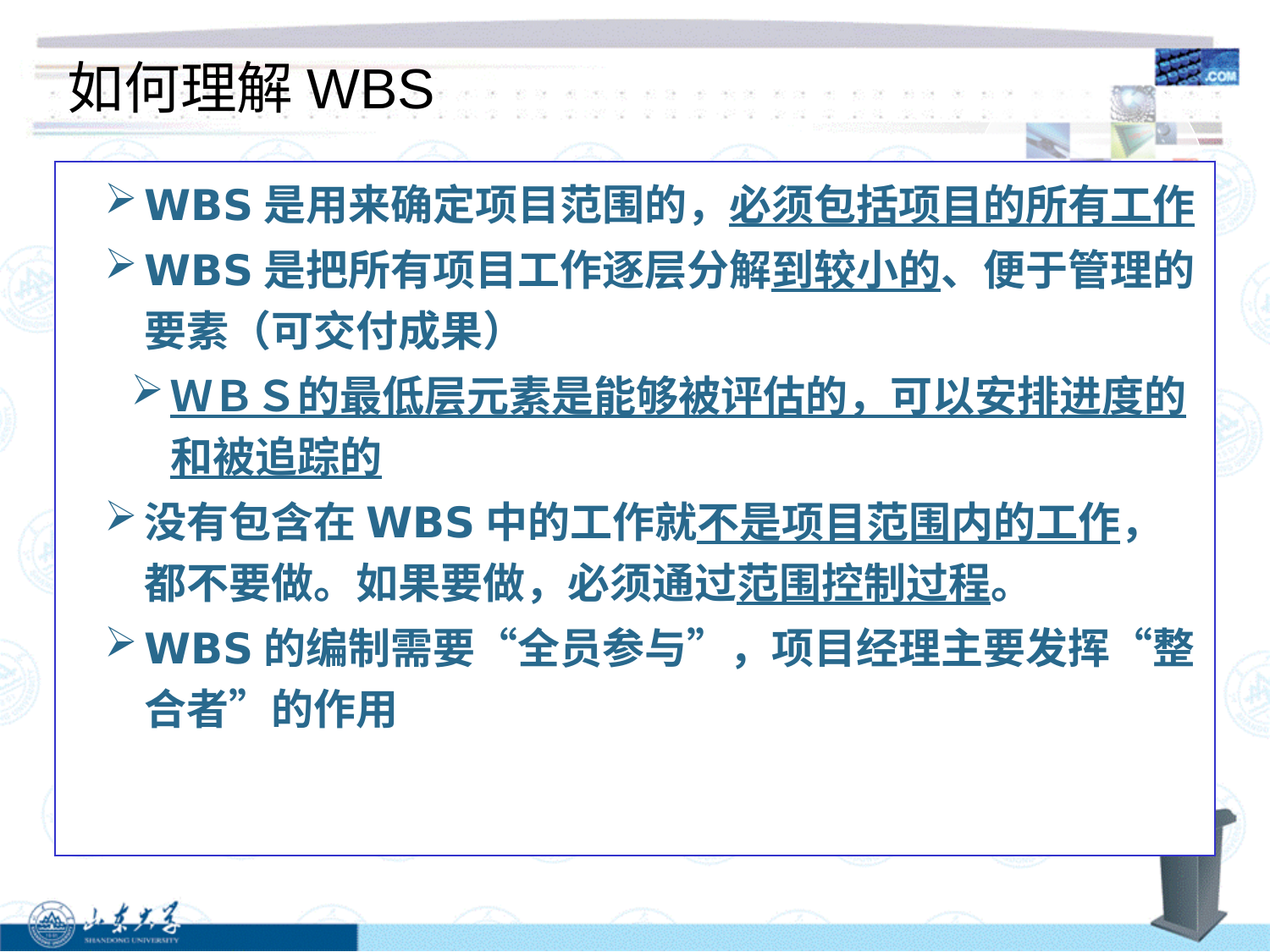

# 如何理解WBS
WBS是用来确定项目范围的，必须包括项目的所有工作
WBS是把所有项目工作逐层分解到较小的、便于管理的要素（可交付成果）
ＷＢＳ的最低层元素是能够被评估的，可以安排进度的和被追踪的
没有包含在WBS中的工作就不是项目范围内的工作，都不要做。如果要做，必须通过范围控制过程。
WBS的编制需要“全员参与”，项目经理主要发挥“整合者”的作用